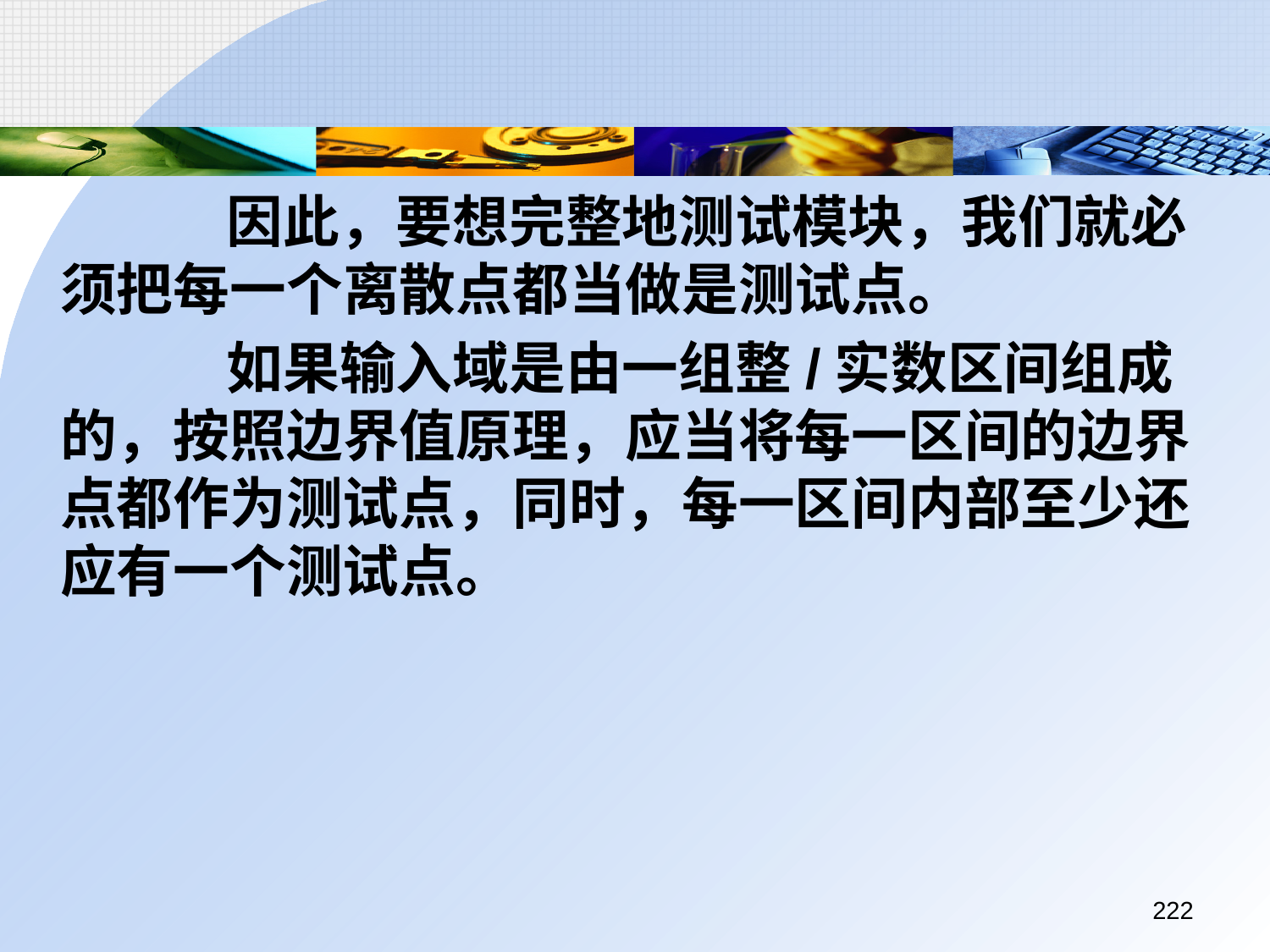

因此，要想完整地测试模块，我们就必须把每一个离散点都当做是测试点。
		  如果输入域是由一组整/实数区间组成的，按照边界值原理，应当将每一区间的边界点都作为测试点，同时，每一区间内部至少还应有一个测试点。

222